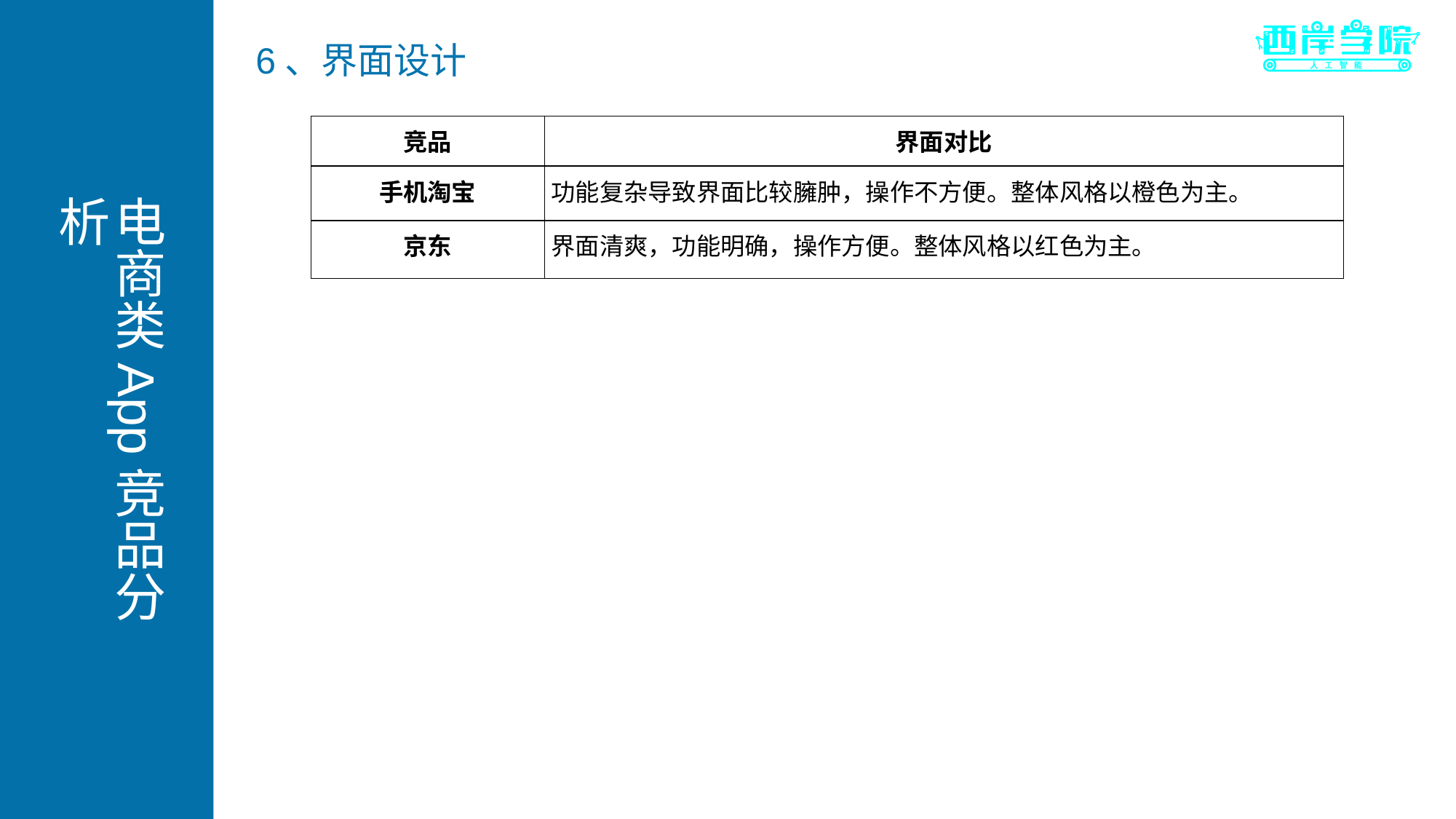

6、界面设计

| 竞品 | 界面对比 |
| --- | --- |
| 手机淘宝 | 功能复杂导致界面比较臃肿，操作不方便。整体风格以橙色为主。 |
| 京东 | 界面清爽，功能明确，操作方便。整体风格以红色为主。 |
# 电商类App竞品分析